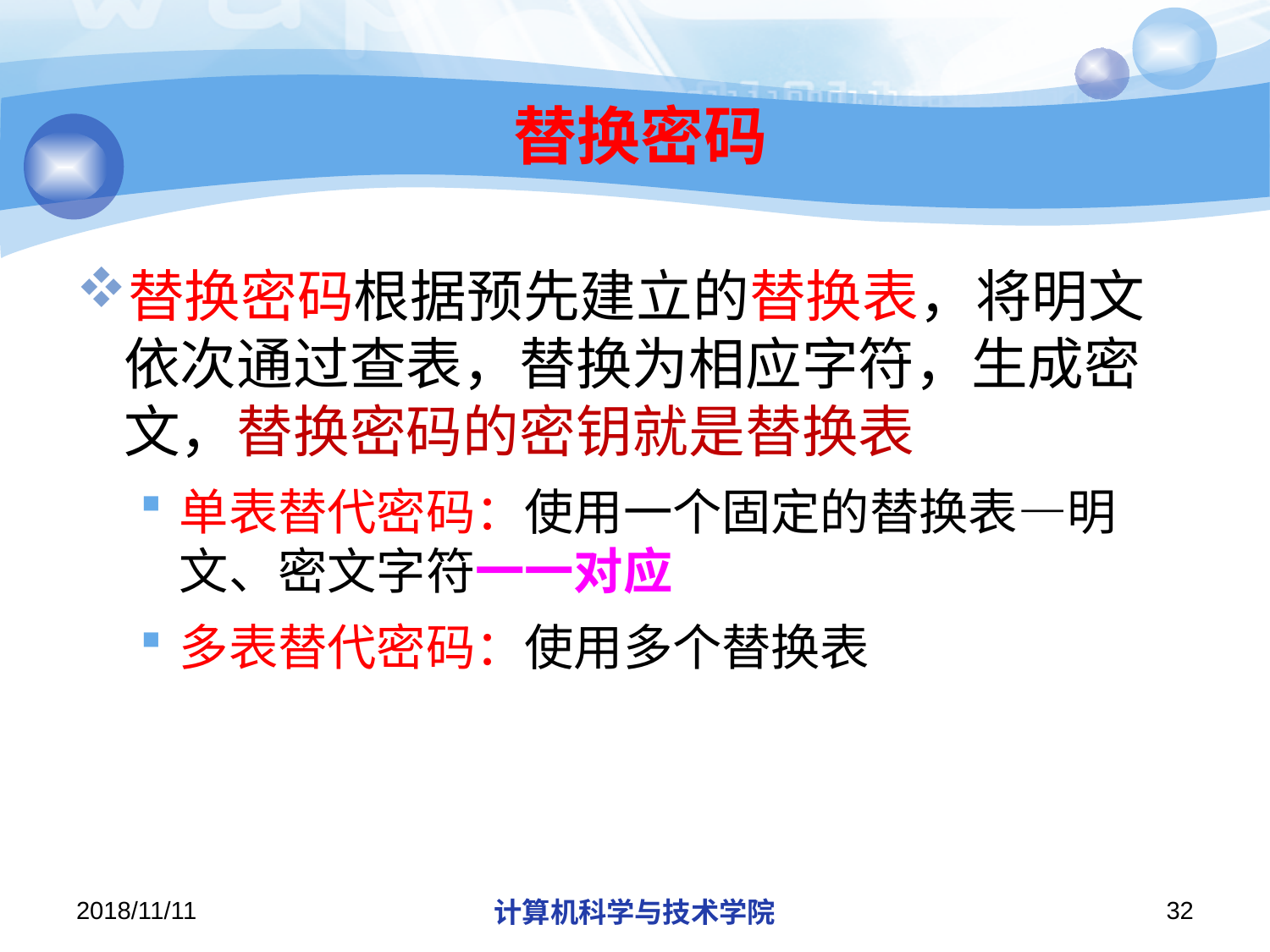

# 替换密码
替换密码根据预先建立的替换表，将明文依次通过查表，替换为相应字符，生成密文，替换密码的密钥就是替换表
单表替代密码：使用一个固定的替换表—明文、密文字符一一对应
多表替代密码：使用多个替换表
2018/11/11
计算机科学与技术学院
32